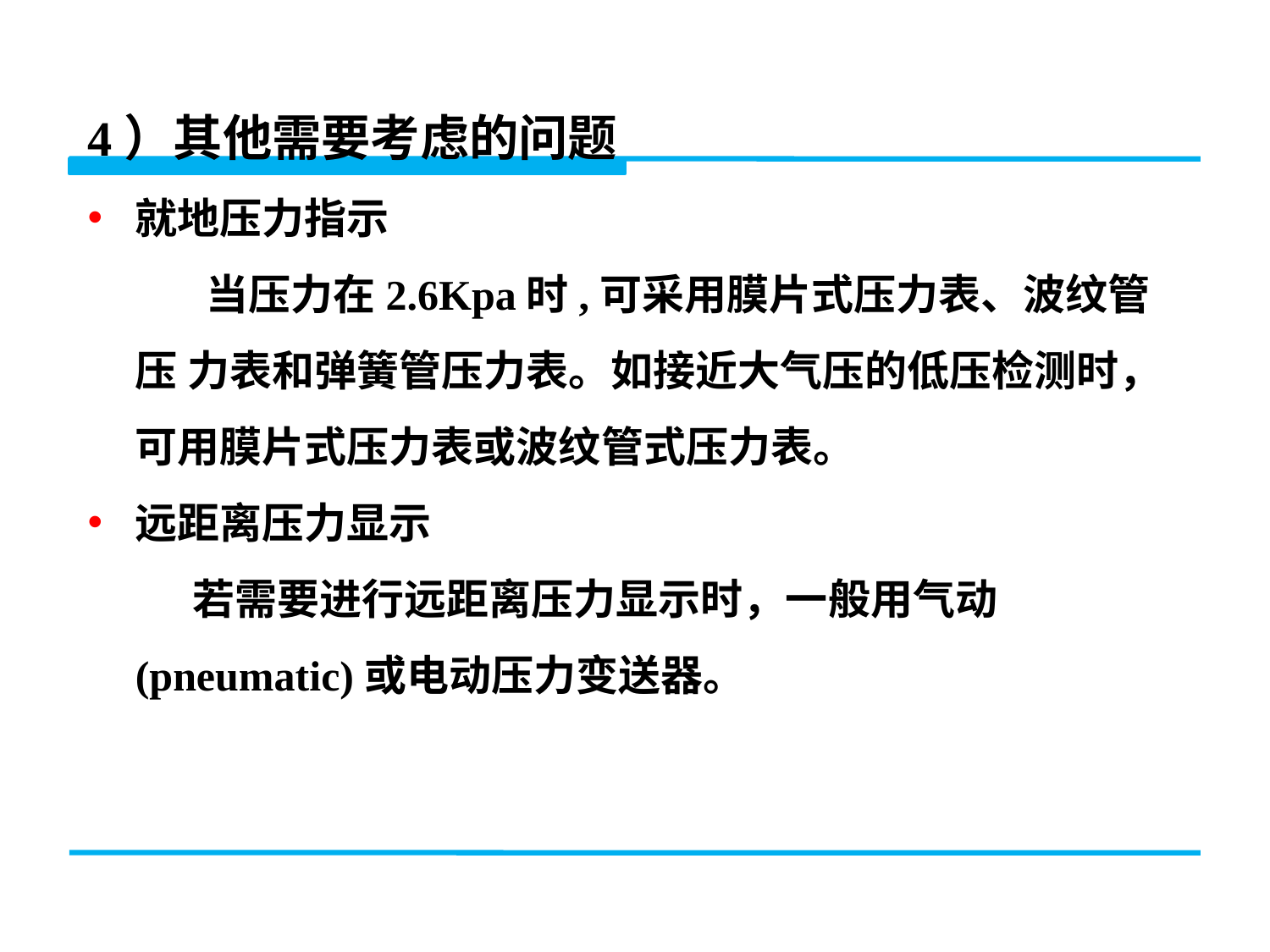

4）其他需要考虑的问题
就地压力指示
　   当压力在2.6Kpa时,可采用膜片式压力表、波纹管压 力表和弹簧管压力表。如接近大气压的低压检测时，可用膜片式压力表或波纹管式压力表。
远距离压力显示
          若需要进行远距离压力显示时，一般用气动(pneumatic)或电动压力变送器。